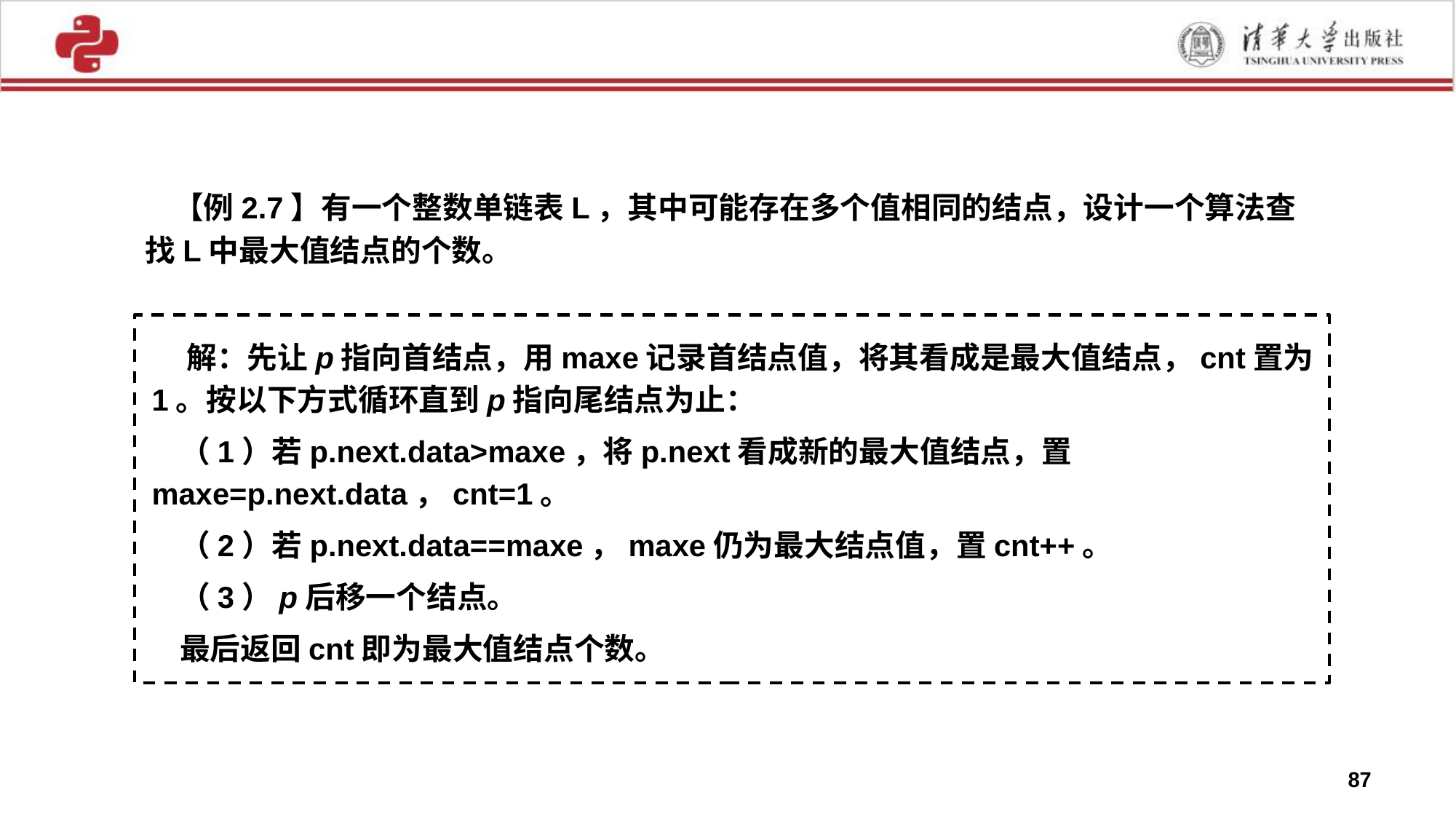

【例2.7】有一个整数单链表L，其中可能存在多个值相同的结点，设计一个算法查找L中最大值结点的个数。
    解：先让p指向首结点，用maxe记录首结点值，将其看成是最大值结点，cnt置为1。按以下方式循环直到p指向尾结点为止：
   （1）若p.next.data>maxe，将p.next看成新的最大值结点，置maxe=p.next.data，cnt=1。
   （2）若p.next.data==maxe，maxe仍为最大结点值，置cnt++。
   （3）p后移一个结点。
   最后返回cnt即为最大值结点个数。
87